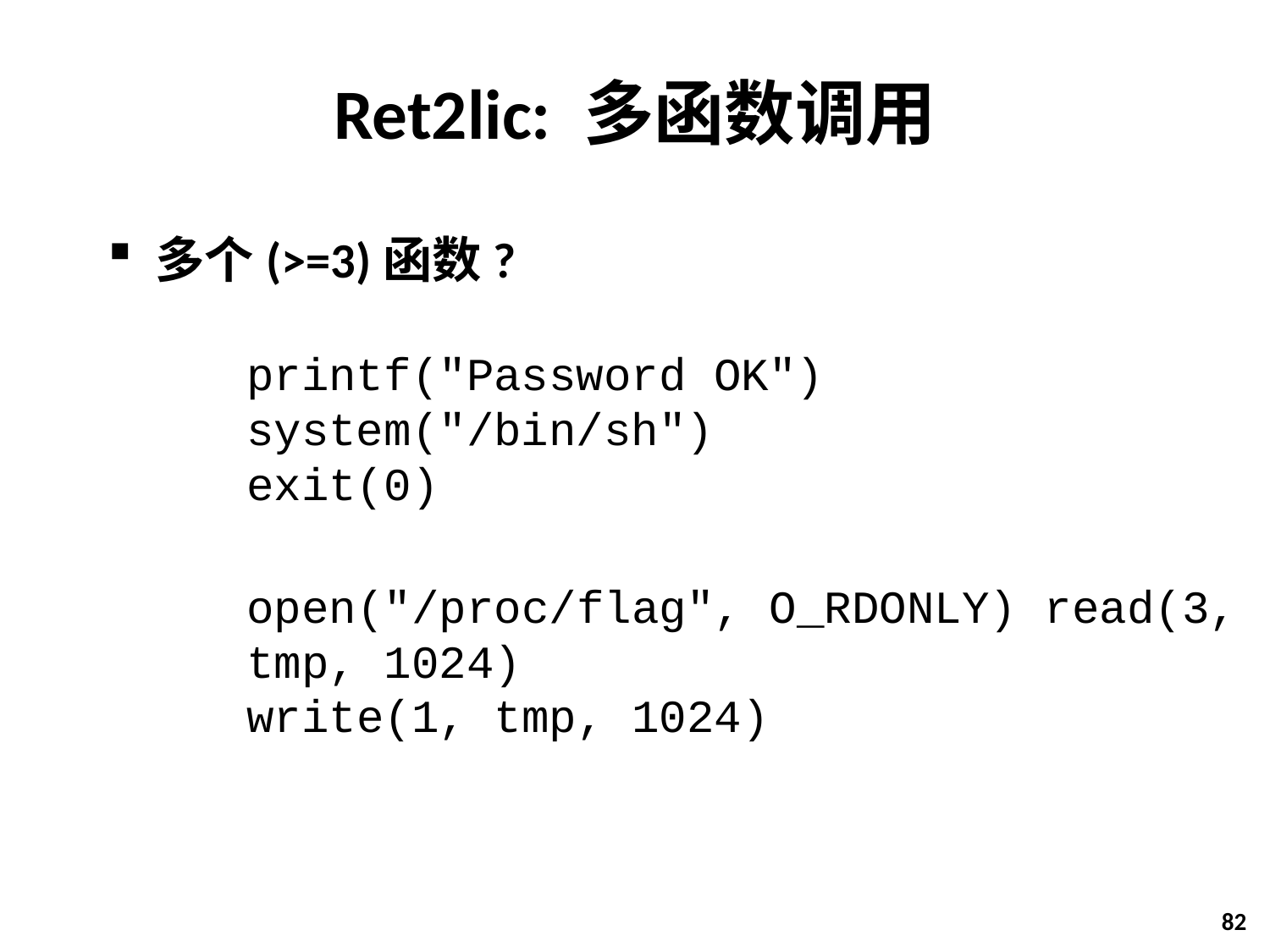

# Ret2lic: 多函数调用
多个(>=3)函数?

printf("Password OK") system("/bin/sh")
exit(0)
open("/proc/flag", O_RDONLY) read(3, tmp, 1024)
write(1, tmp, 1024)
82